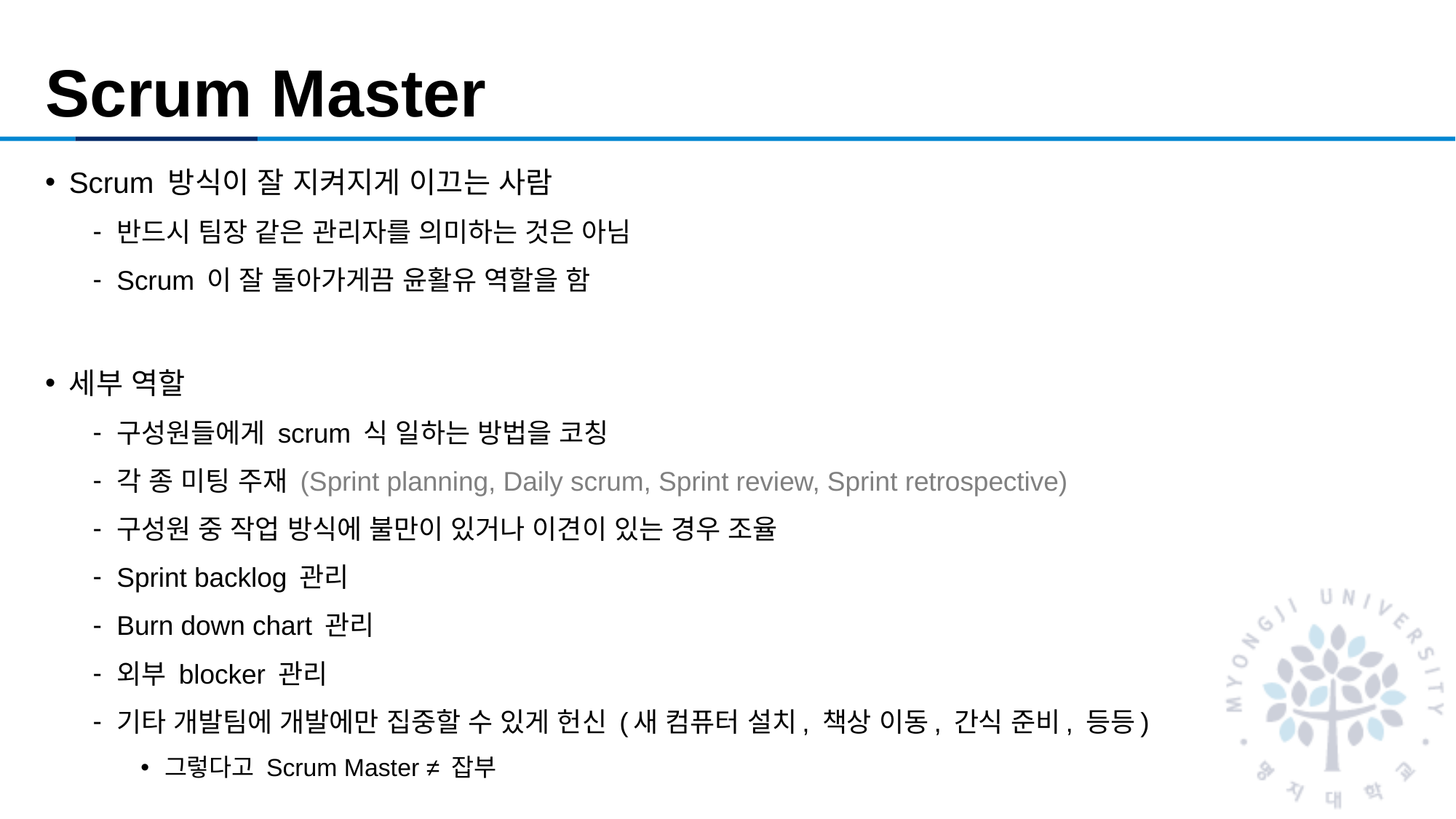

# Scrum Master
Scrum 방식이 잘 지켜지게 이끄는 사람
반드시 팀장 같은 관리자를 의미하는 것은 아님
Scrum 이 잘 돌아가게끔 윤활유 역할을 함

세부 역할
구성원들에게 scrum 식 일하는 방법을 코칭
각 종 미팅 주재 (Sprint planning, Daily scrum, Sprint review, Sprint retrospective)
구성원 중 작업 방식에 불만이 있거나 이견이 있는 경우 조율
Sprint backlog 관리
Burn down chart 관리
외부 blocker 관리
기타 개발팀에 개발에만 집중할 수 있게 헌신 (새 컴퓨터 설치, 책상 이동, 간식 준비, 등등)
그렇다고 Scrum Master ≠ 잡부